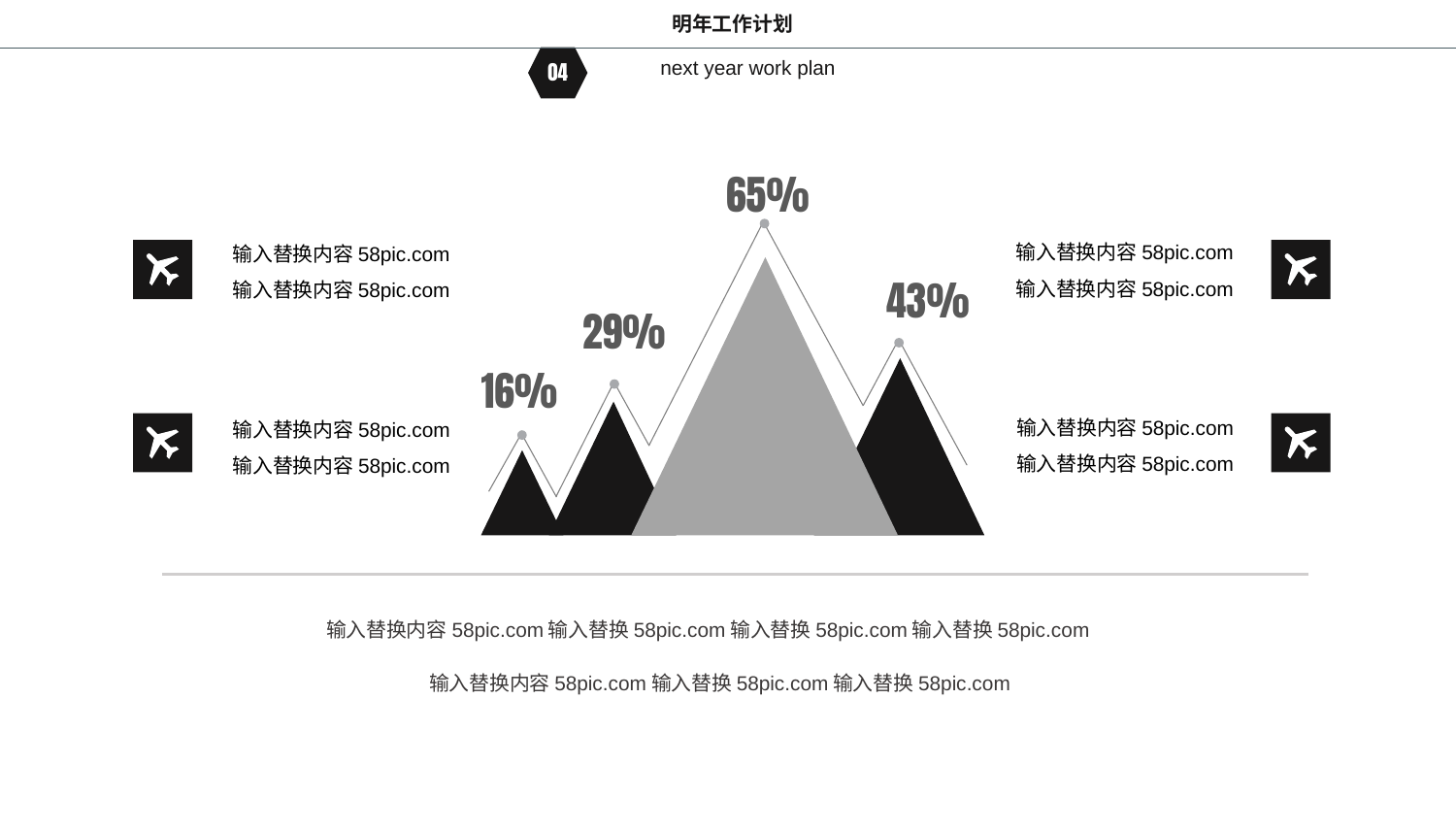

明年工作计划
04
next year work plan
65%

43%
29%

16%

输入替换内容58pic.com
输入替换内容58pic.com
输入替换内容58pic.com
输入替换内容58pic.com
输入替换内容58pic.com
输入替换内容58pic.com
输入替换内容58pic.com
输入替换内容58pic.com
输入替换内容58pic.com输入替换58pic.com输入替换58pic.com输入替换58pic.com
输入替换内容58pic.com输入替换58pic.com输入替换58pic.com